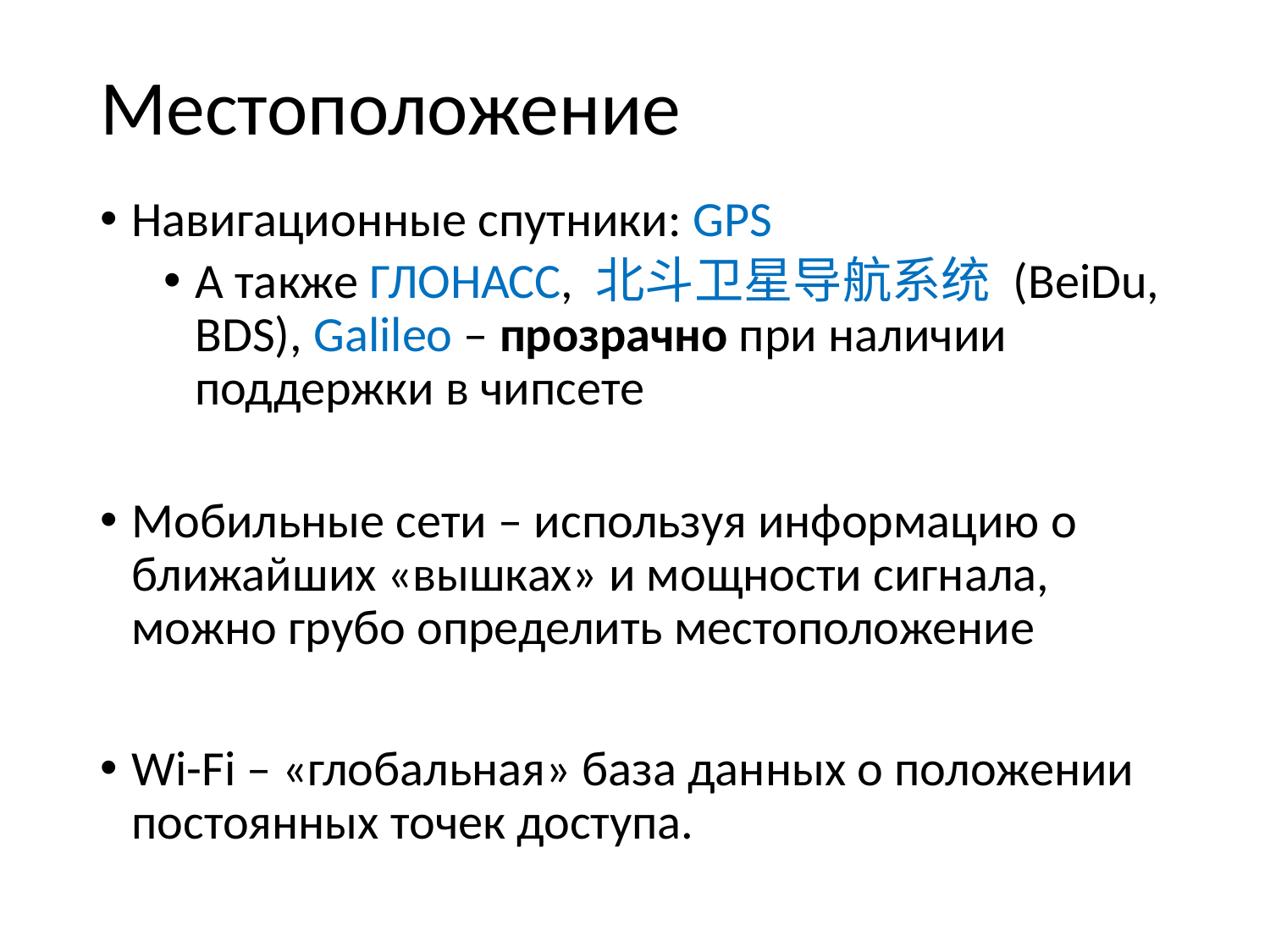

# Местоположение
Навигационные спутники: GPS
А также ГЛОНАСС, 北斗卫星导航系统 (BeiDu, BDS), Galileo – прозрачно при наличии поддержки в чипсете

Мобильные сети – используя информацию о ближайших «вышках» и мощности сигнала, можно грубо определить местоположение

Wi-Fi – «глобальная» база данных о положении постоянных точек доступа.